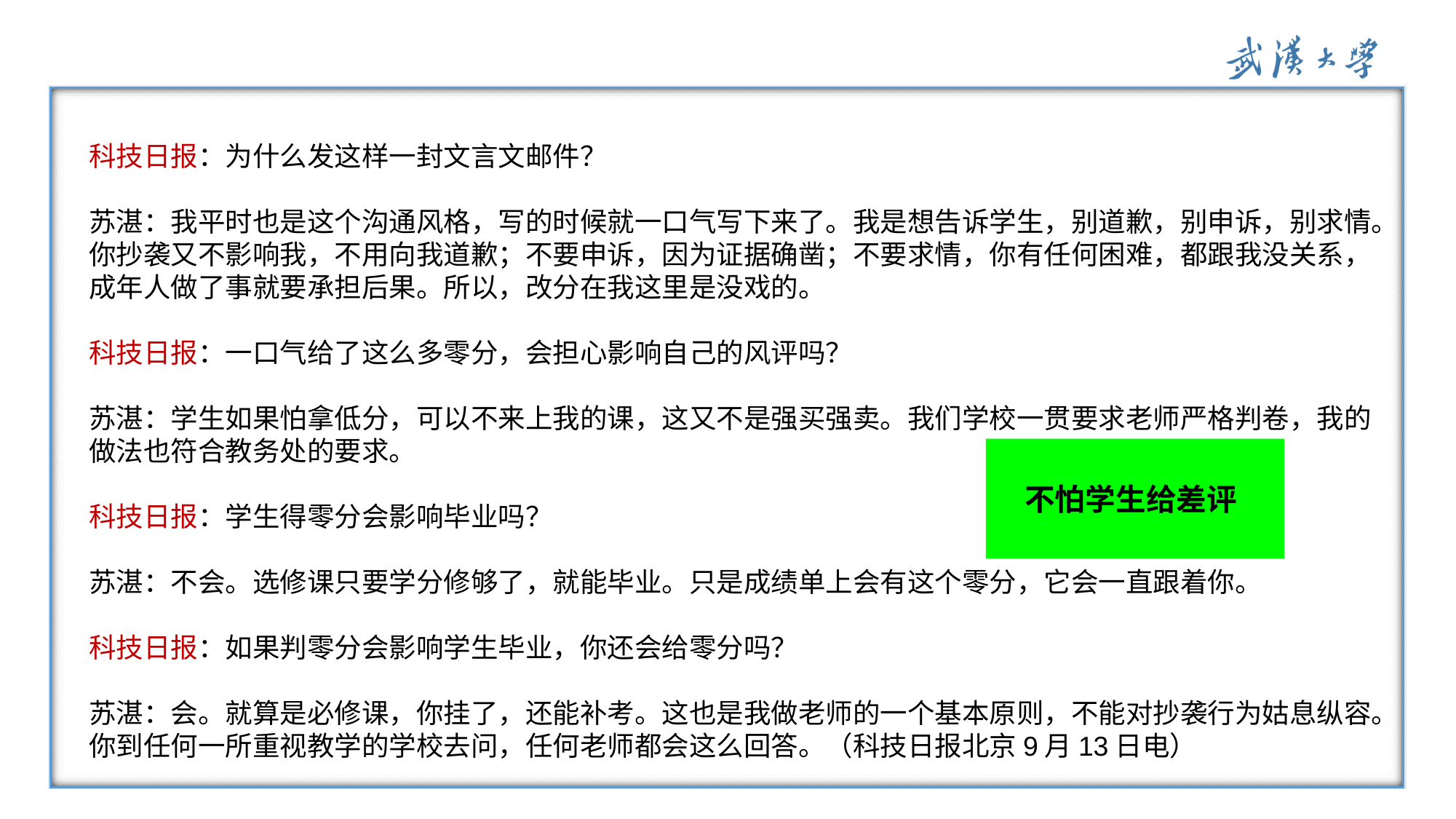

科技日报：为什么发这样一封文言文邮件？
苏湛：我平时也是这个沟通风格，写的时候就一口气写下来了。我是想告诉学生，别道歉，别申诉，别求情。你抄袭又不影响我，不用向我道歉；不要申诉，因为证据确凿；不要求情，你有任何困难，都跟我没关系，成年人做了事就要承担后果。所以，改分在我这里是没戏的。
科技日报：一口气给了这么多零分，会担心影响自己的风评吗？
苏湛：学生如果怕拿低分，可以不来上我的课，这又不是强买强卖。我们学校一贯要求老师严格判卷，我的做法也符合教务处的要求。
科技日报：学生得零分会影响毕业吗？
苏湛：不会。选修课只要学分修够了，就能毕业。只是成绩单上会有这个零分，它会一直跟着你。
科技日报：如果判零分会影响学生毕业，你还会给零分吗？
苏湛：会。就算是必修课，你挂了，还能补考。这也是我做老师的一个基本原则，不能对抄袭行为姑息纵容。你到任何一所重视教学的学校去问，任何老师都会这么回答。（科技日报北京9月13日电）

   不怕学生给差评